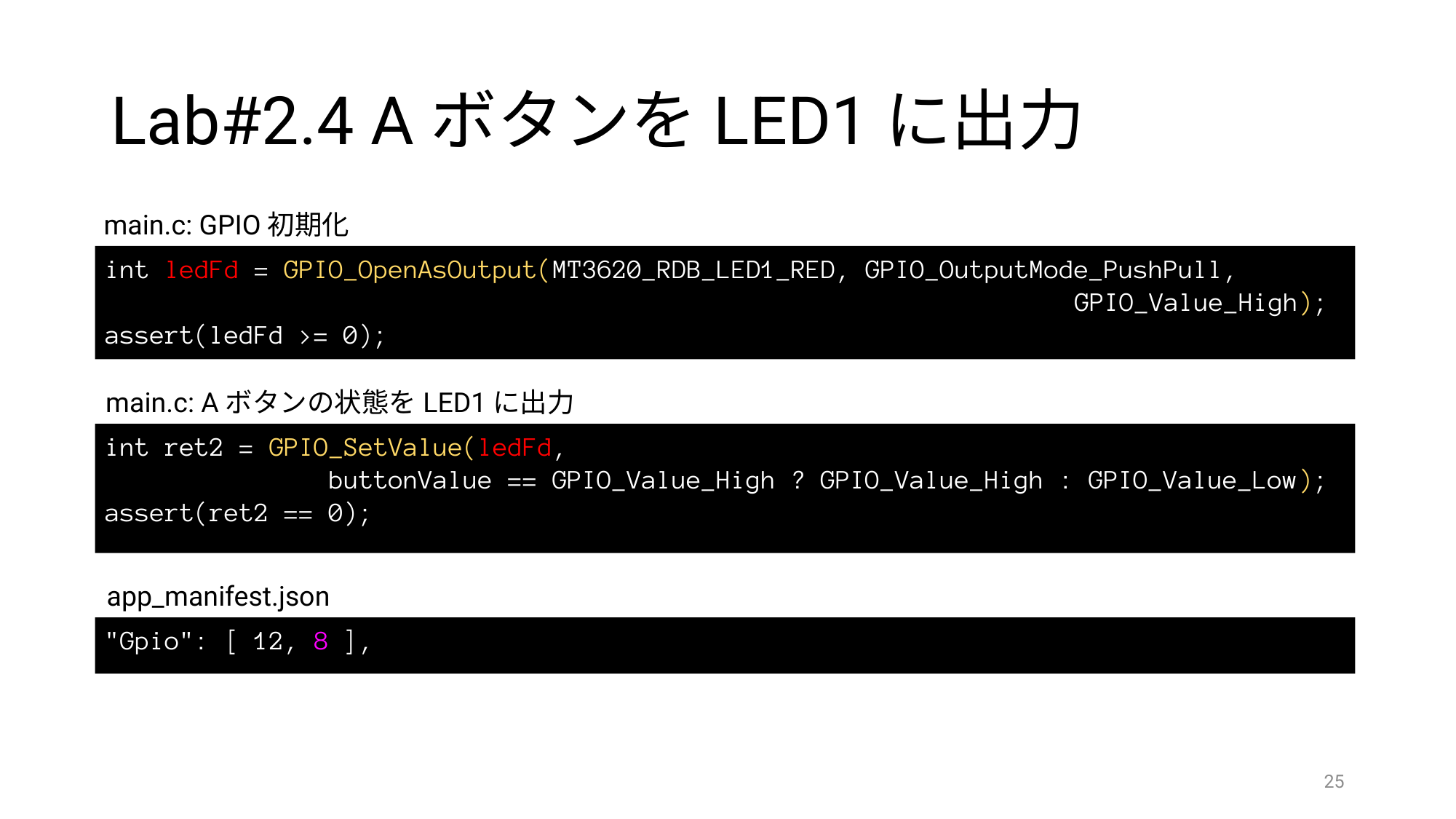

# Lab#2.4 AボタンをLED1に出力
main.c: GPIO初期化
int ledFd = GPIO_OpenAsOutput(MT3620_RDB_LED1_RED, GPIO_OutputMode_PushPull,
                                                                 GPIO_Value_High);
assert(ledFd >= 0);
main.c: Aボタンの状態をLED1に出力
int ret2 = GPIO_SetValue(ledFd,
               buttonValue == GPIO_Value_High ? GPIO_Value_High : GPIO_Value_Low);
assert(ret2 == 0);
app_manifest.json
"Gpio": [ 12, 8 ],
25